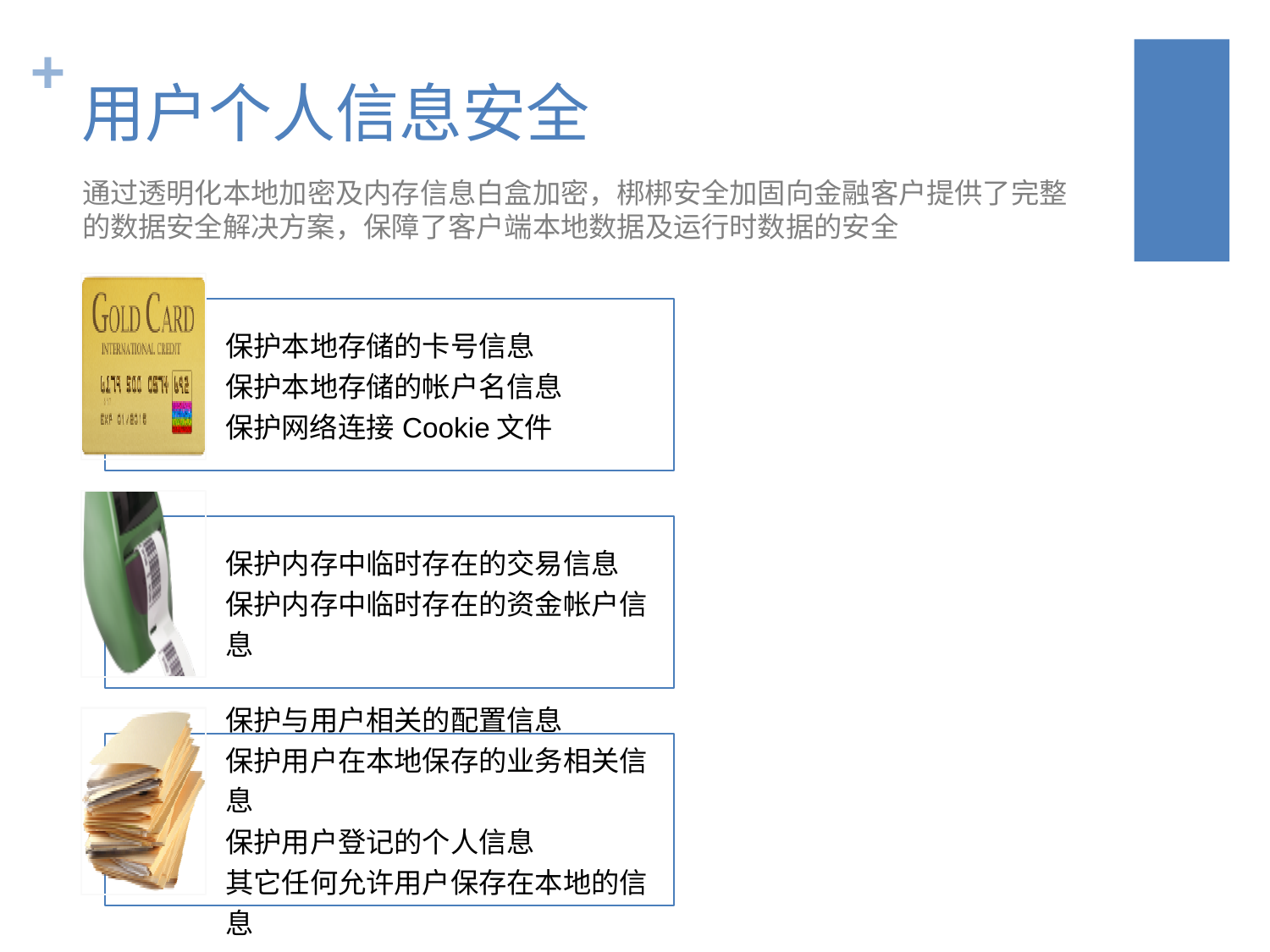

# 用户个人信息安全
通过透明化本地加密及内存信息白盒加密，梆梆安全加固向金融客户提供了完整的数据安全解决方案，保障了客户端本地数据及运行时数据的安全
保护本地存储的卡号信息
保护本地存储的帐户名信息
保护网络连接Cookie文件
保护内存中临时存在的交易信息
保护内存中临时存在的资金帐户信息
保护与用户相关的配置信息
保护用户在本地保存的业务相关信息
保护用户登记的个人信息
其它任何允许用户保存在本地的信息